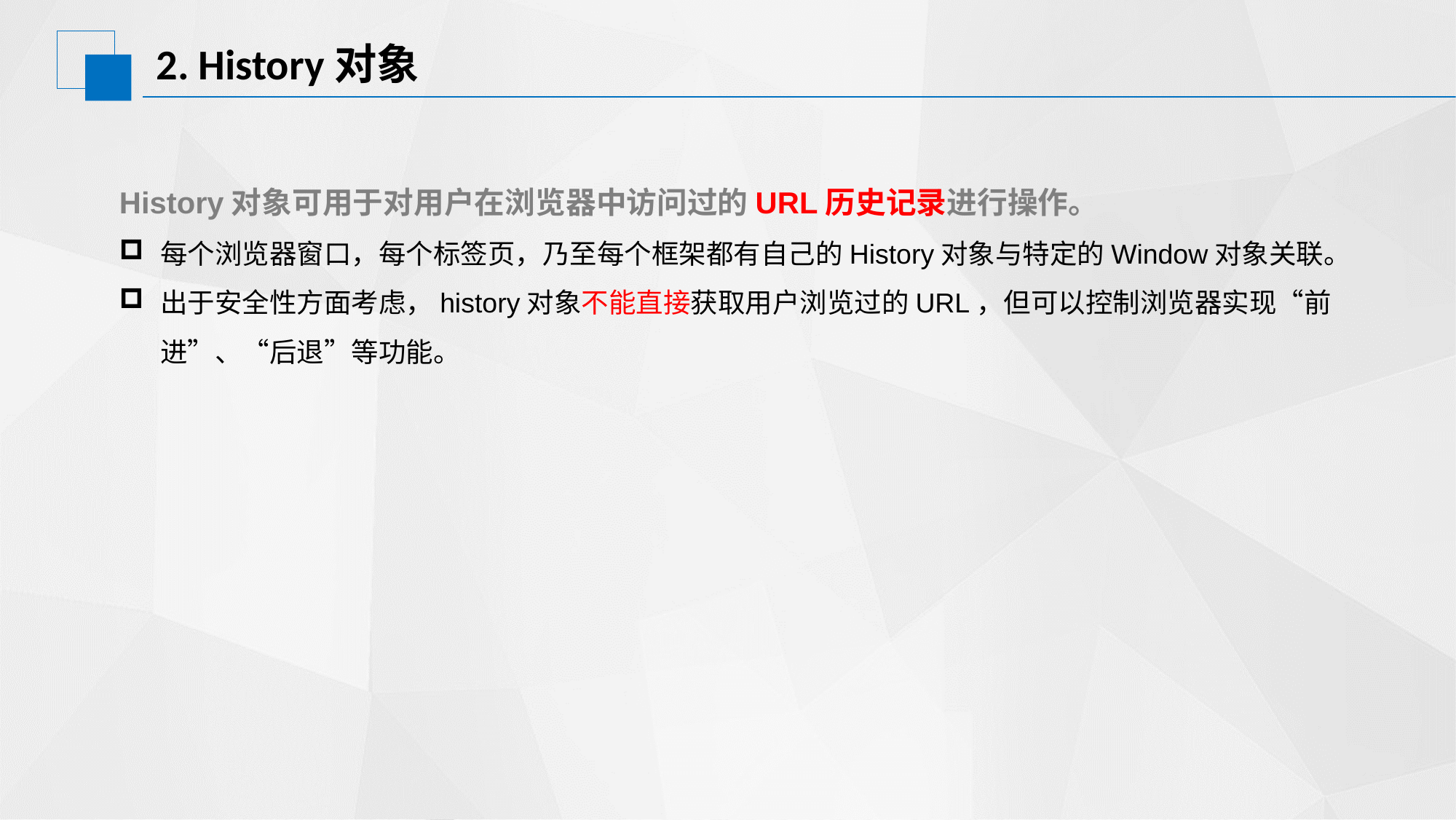

# 2. History对象
History对象可用于对用户在浏览器中访问过的URL历史记录进行操作。
每个浏览器窗口，每个标签页，乃至每个框架都有自己的History对象与特定的Window对象关联。
出于安全性方面考虑，history对象不能直接获取用户浏览过的URL，但可以控制浏览器实现“前进”、“后退”等功能。